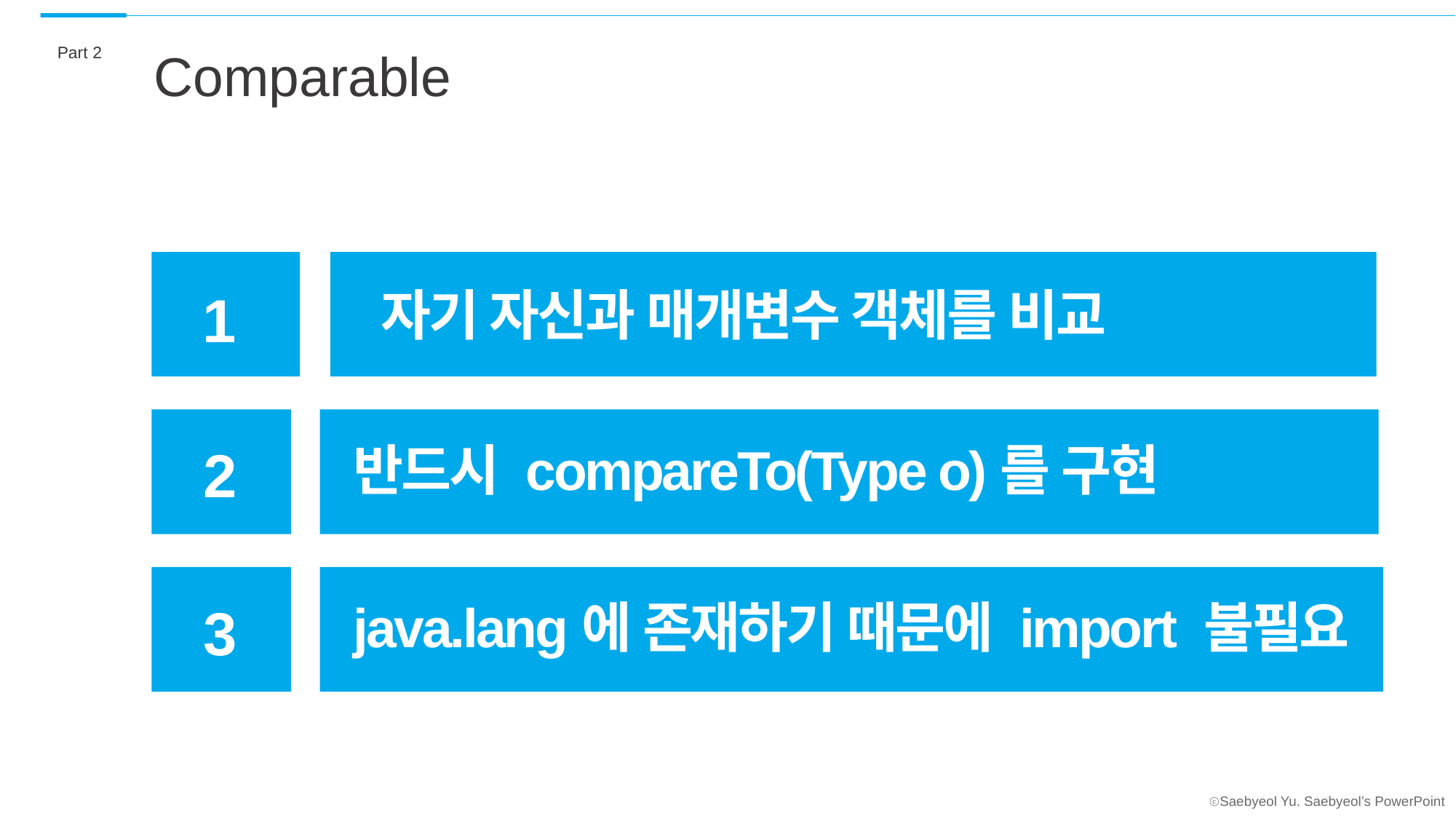

Part 2
Comparable

자기 자신과 매개변수 객체를 비교
1

반드시 compareTo(Type o)를 구현
2

java.lang에 존재하기 때문에 import 불필요
3